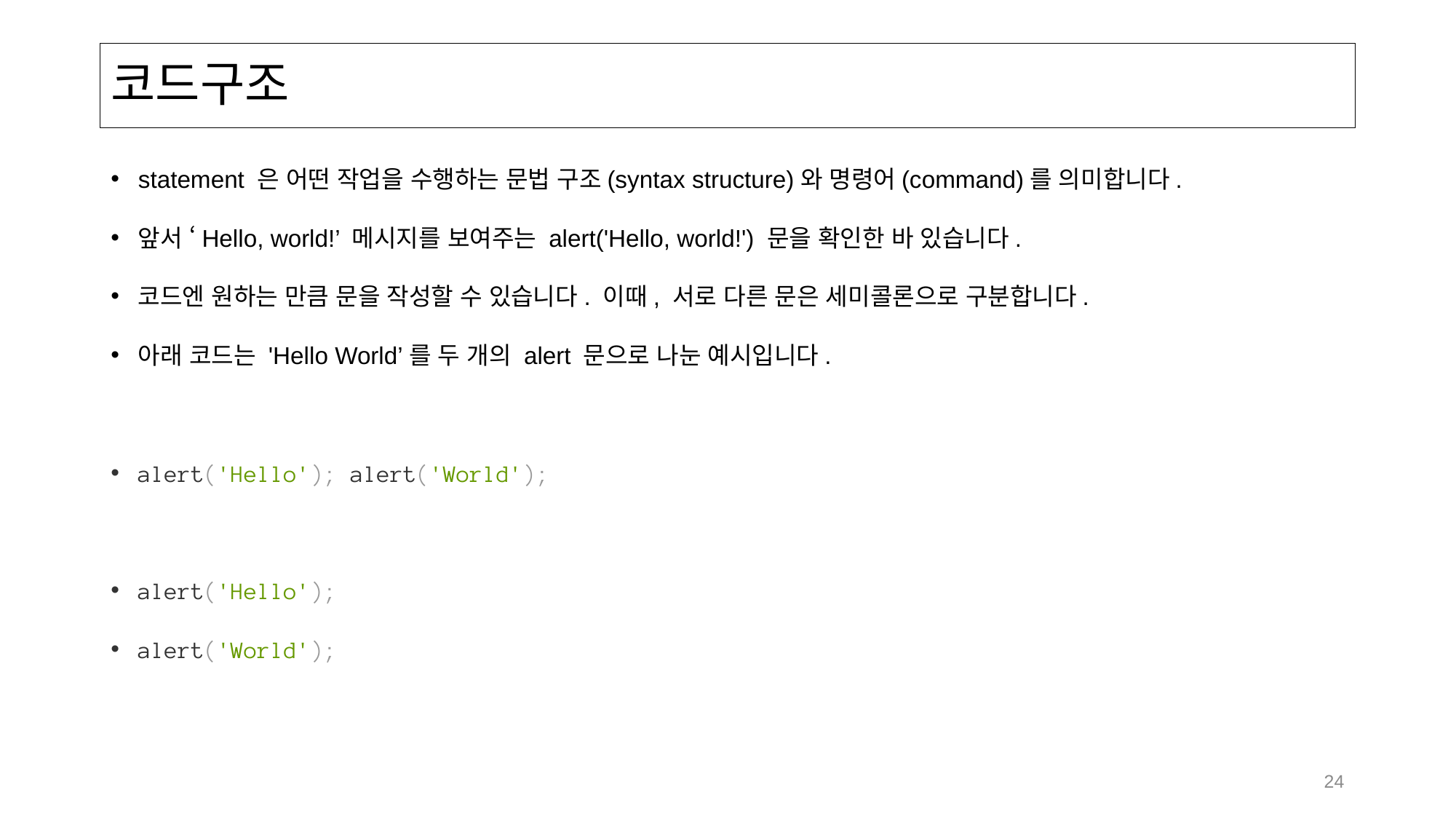

# 코드구조
statement 은 어떤 작업을 수행하는 문법 구조(syntax structure)와 명령어(command)를 의미합니다.
앞서 ‘Hello, world!’ 메시지를 보여주는 alert('Hello, world!') 문을 확인한 바 있습니다.
코드엔 원하는 만큼 문을 작성할 수 있습니다. 이때, 서로 다른 문은 세미콜론으로 구분합니다.
아래 코드는 'Hello World’를 두 개의 alert 문으로 나눈 예시입니다.

alert('Hello'); alert('World');

alert('Hello');
alert('World');

24